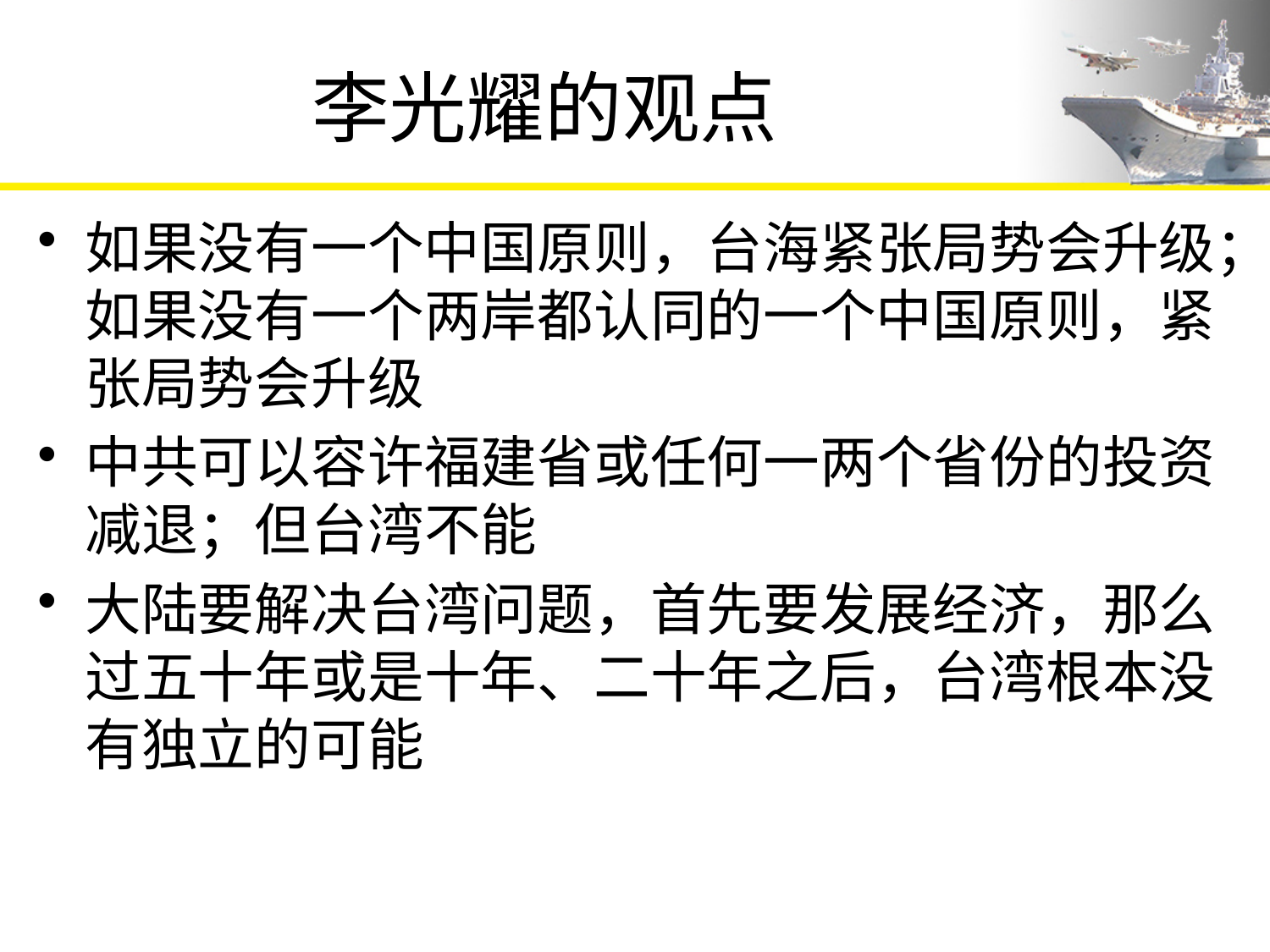

# 李光耀的观点
如果没有一个中国原则，台海紧张局势会升级；如果没有一个两岸都认同的一个中国原则，紧张局势会升级
中共可以容许福建省或任何一两个省份的投资减退；但台湾不能
大陆要解决台湾问题，首先要发展经济，那么过五十年或是十年、二十年之后，台湾根本没有独立的可能